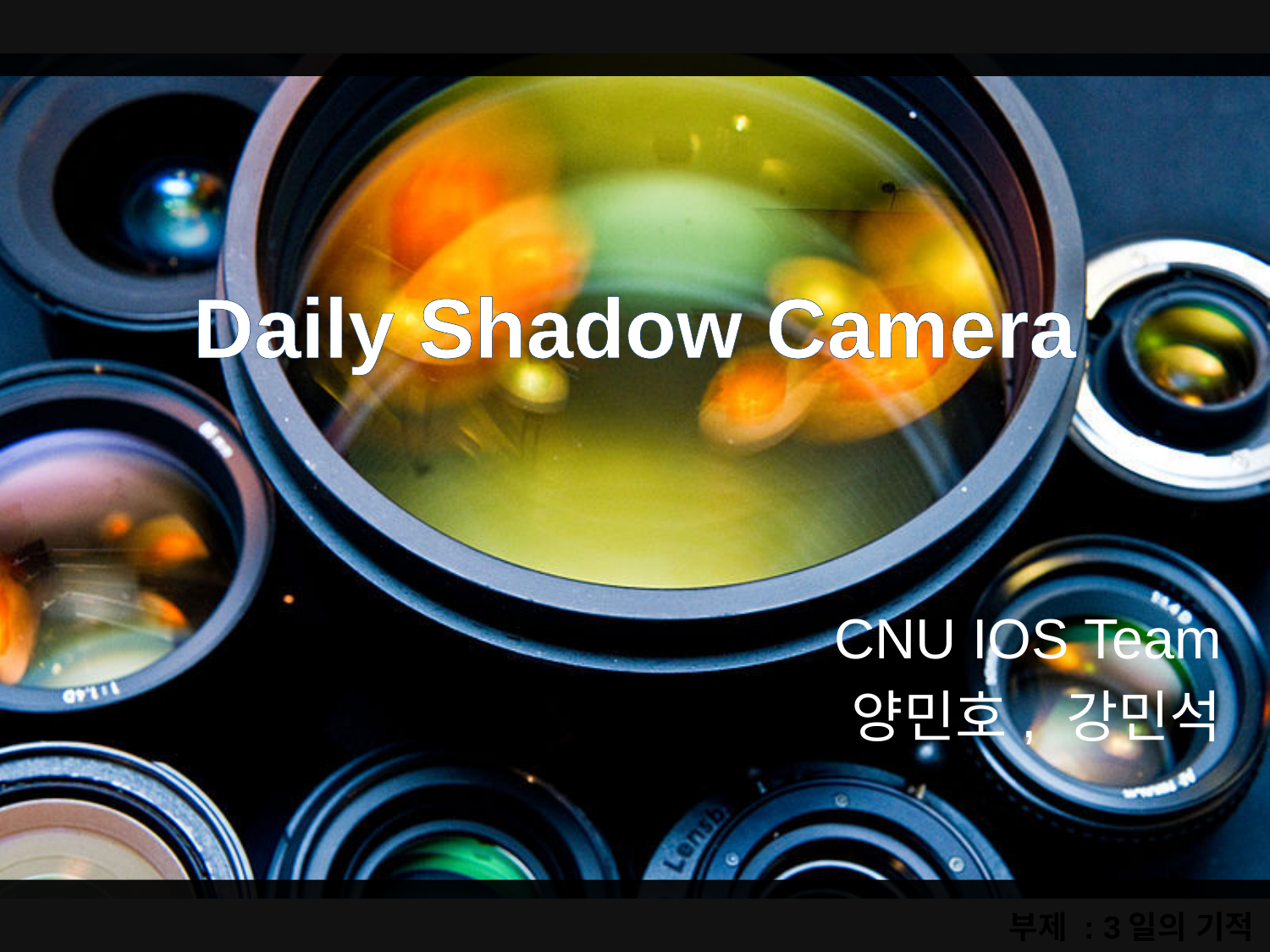

# Daily Shadow Camera
CNU IOS Team
양민호, 강민석
부제 : 3일의 기적